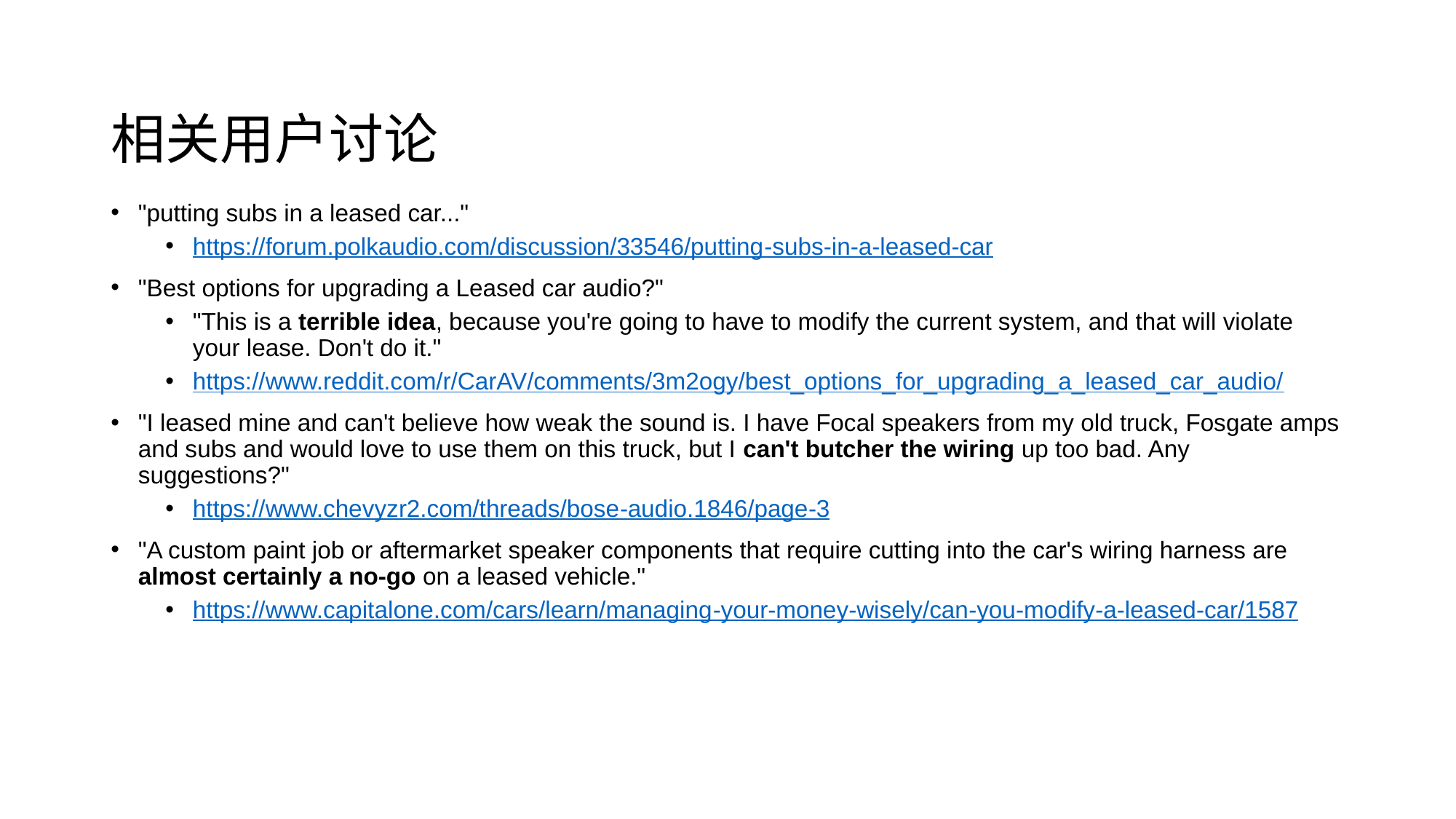

# 相关用户讨论
"putting subs in a leased car..."
https://forum.polkaudio.com/discussion/33546/putting-subs-in-a-leased-car
"Best options for upgrading a Leased car audio?"
"This is a terrible idea, because you're going to have to modify the current system, and that will violate your lease. Don't do it."
https://www.reddit.com/r/CarAV/comments/3m2ogy/best_options_for_upgrading_a_leased_car_audio/
"I leased mine and can't believe how weak the sound is. I have Focal speakers from my old truck, Fosgate amps and subs and would love to use them on this truck, but I can't butcher the wiring up too bad. Any suggestions?"
https://www.chevyzr2.com/threads/bose-audio.1846/page-3
"A custom paint job or aftermarket speaker components that require cutting into the car's wiring harness are almost certainly a no-go on a leased vehicle."
https://www.capitalone.com/cars/learn/managing-your-money-wisely/can-you-modify-a-leased-car/1587